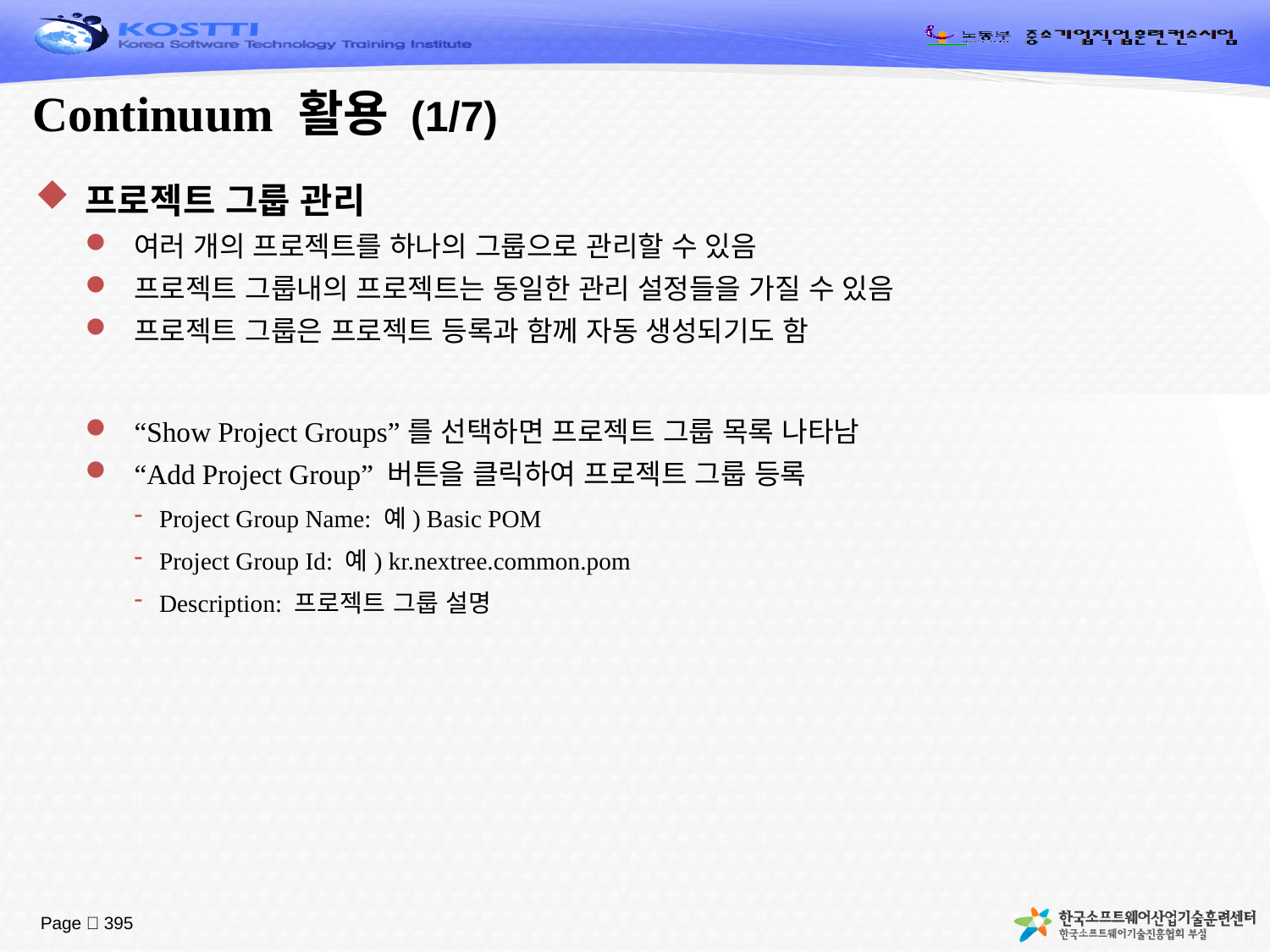

# Continuum 활용 (1/7)
프로젝트 그룹 관리
여러 개의 프로젝트를 하나의 그룹으로 관리할 수 있음
프로젝트 그룹내의 프로젝트는 동일한 관리 설정들을 가질 수 있음
프로젝트 그룹은 프로젝트 등록과 함께 자동 생성되기도 함

“Show Project Groups”를 선택하면 프로젝트 그룹 목록 나타남
“Add Project Group” 버튼을 클릭하여 프로젝트 그룹 등록
Project Group Name: 예) Basic POM
Project Group Id: 예) kr.nextree.common.pom
Description: 프로젝트 그룹 설명